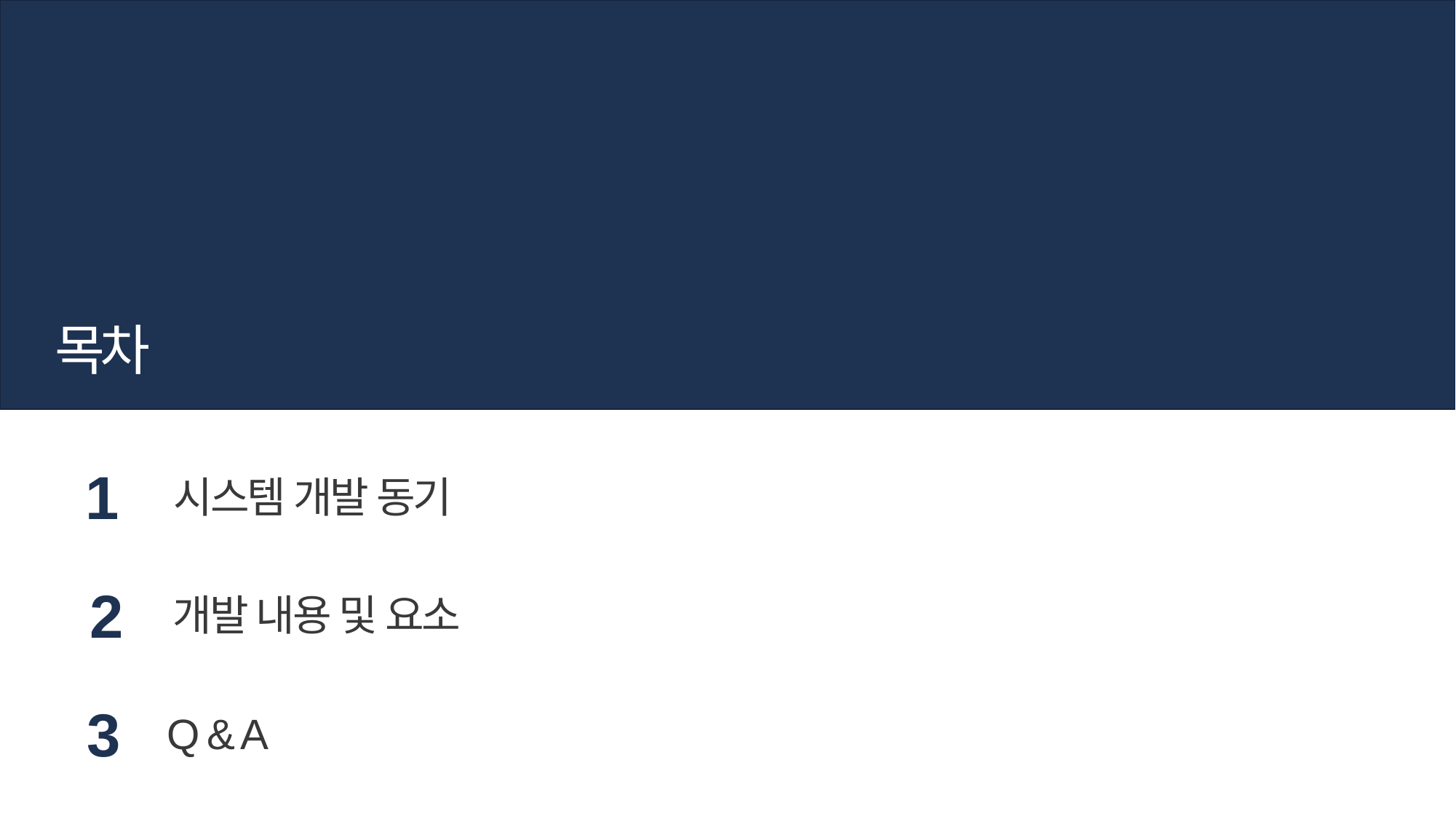

목차
1
시스템 개발 동기

2
개발 내용 및 요소
3
Q & A